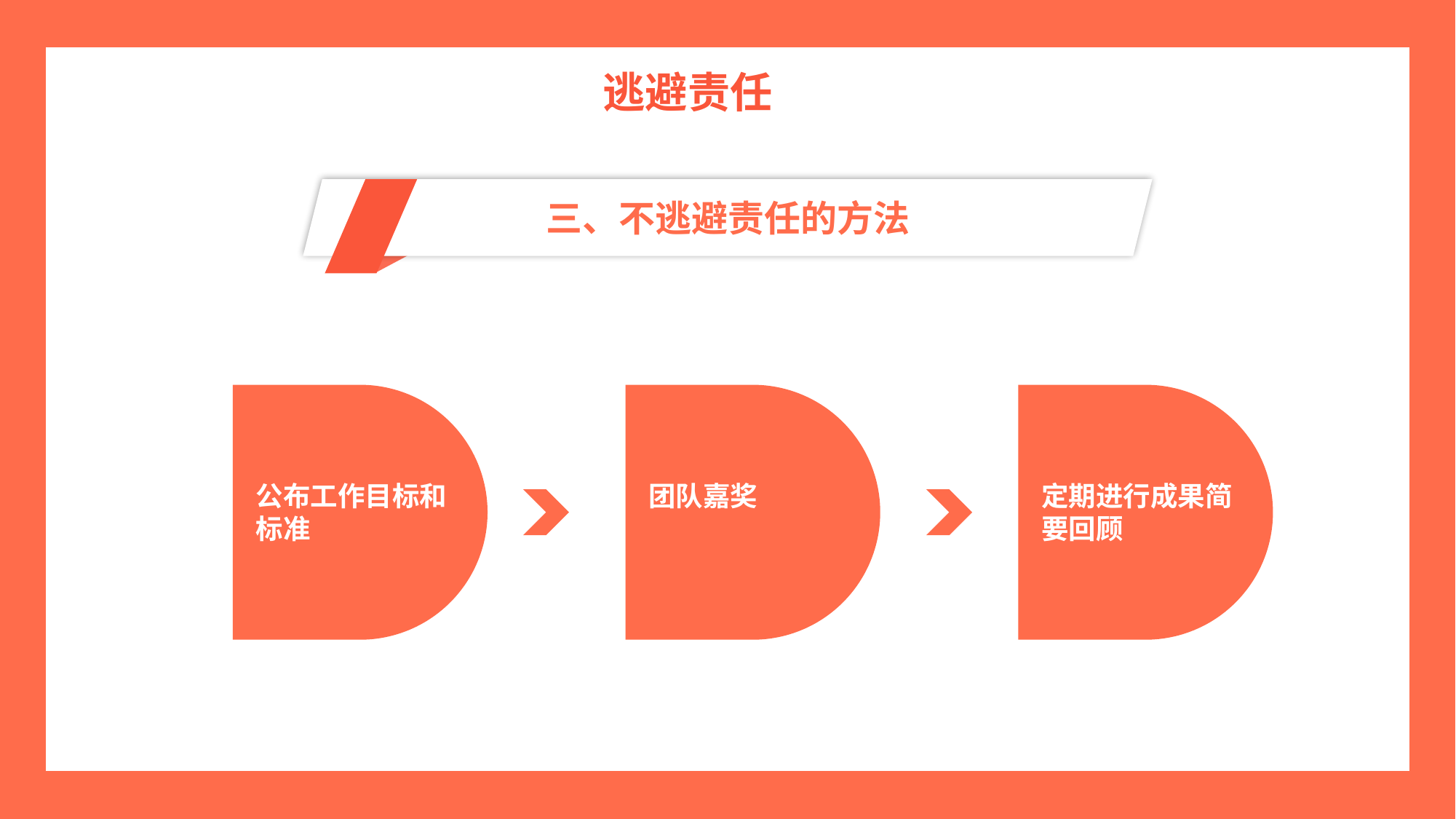

逃避责任
三、不逃避责任的方法

公布工作目标和标准

团队嘉奖

定期进行成果简要回顾